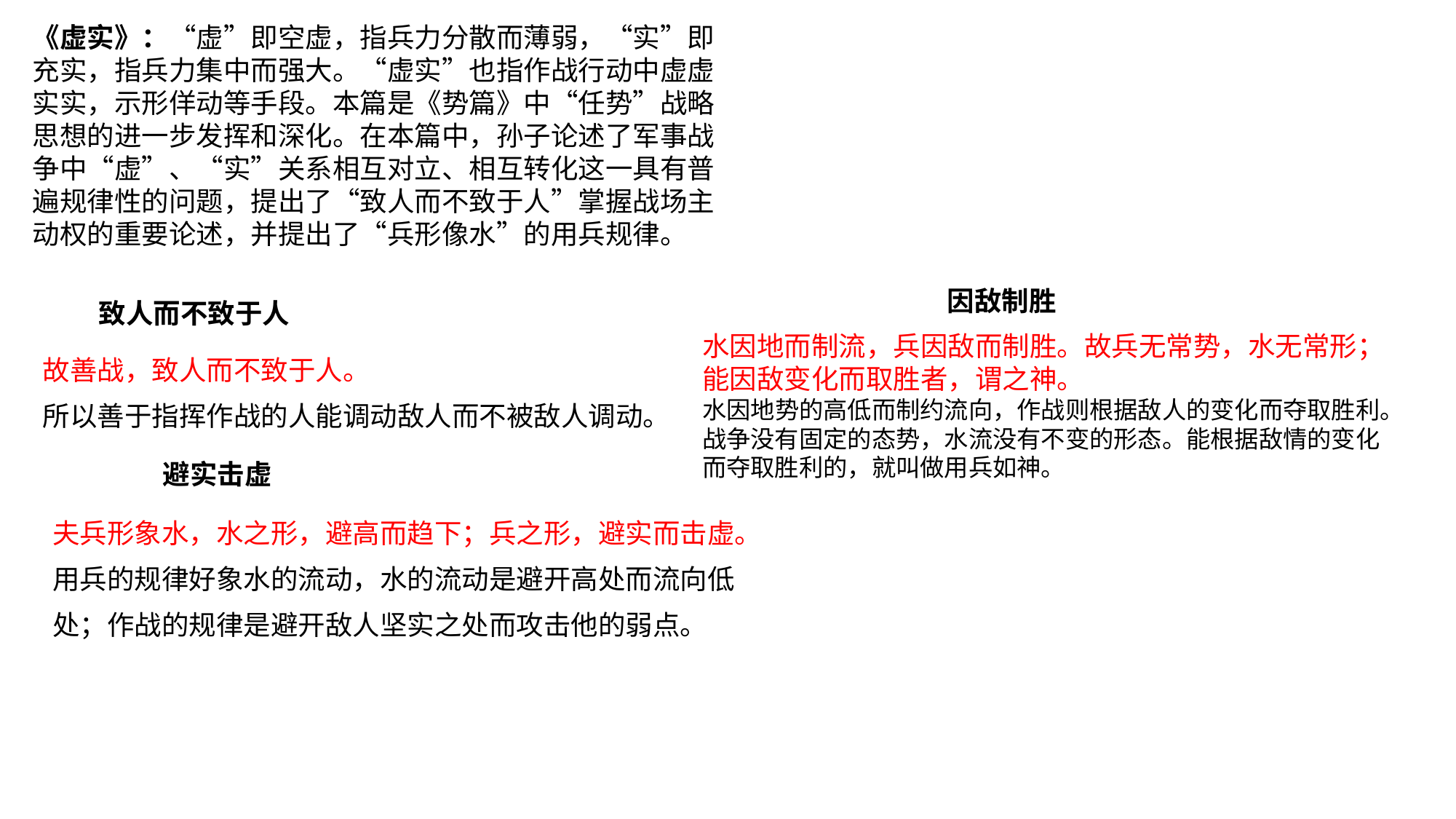

《虚实》：“虚”即空虚，指兵力分散而薄弱，“实”即充实，指兵力集中而强大。“虚实”也指作战行动中虚虚实实，示形佯动等手段。本篇是《势篇》中“任势”战略思想的进一步发挥和深化。在本篇中，孙子论述了军事战争中“虚”、“实”关系相互对立、相互转化这一具有普遍规律性的问题，提出了“致人而不致于人”掌握战场主动权的重要论述，并提出了“兵形像水”的用兵规律。

因敌制胜
致人而不致于人
水因地而制流，兵因敌而制胜。故兵无常势，水无常形；能因敌变化而取胜者，谓之神。
水因地势的高低而制约流向，作战则根据敌人的变化而夺取胜利。战争没有固定的态势，水流没有不变的形态。能根据敌情的变化而夺取胜利的，就叫做用兵如神。
故善战，致人而不致于人。
所以善于指挥作战的人能调动敌人而不被敌人调动。
避实击虚
夫兵形象水，水之形，避高而趋下；兵之形，避实而击虚。
用兵的规律好象水的流动，水的流动是避开高处而流向低处；作战的规律是避开敌人坚实之处而攻击他的弱点。